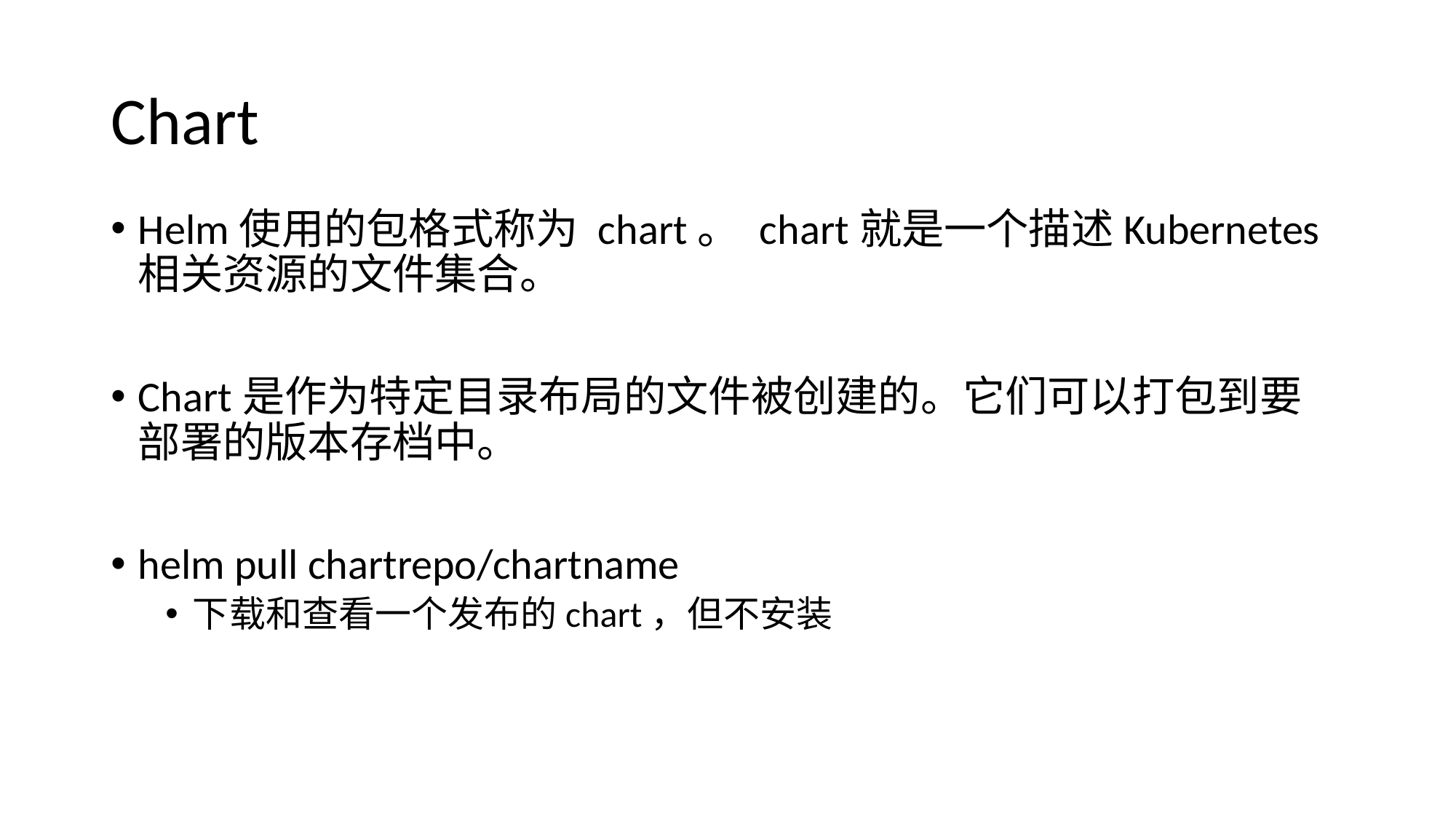

# Chart
Helm使用的包格式称为 chart。 chart就是一个描述Kubernetes相关资源的文件集合。

Chart是作为特定目录布局的文件被创建的。它们可以打包到要部署的版本存档中。

helm pull chartrepo/chartname
下载和查看一个发布的chart，但不安装